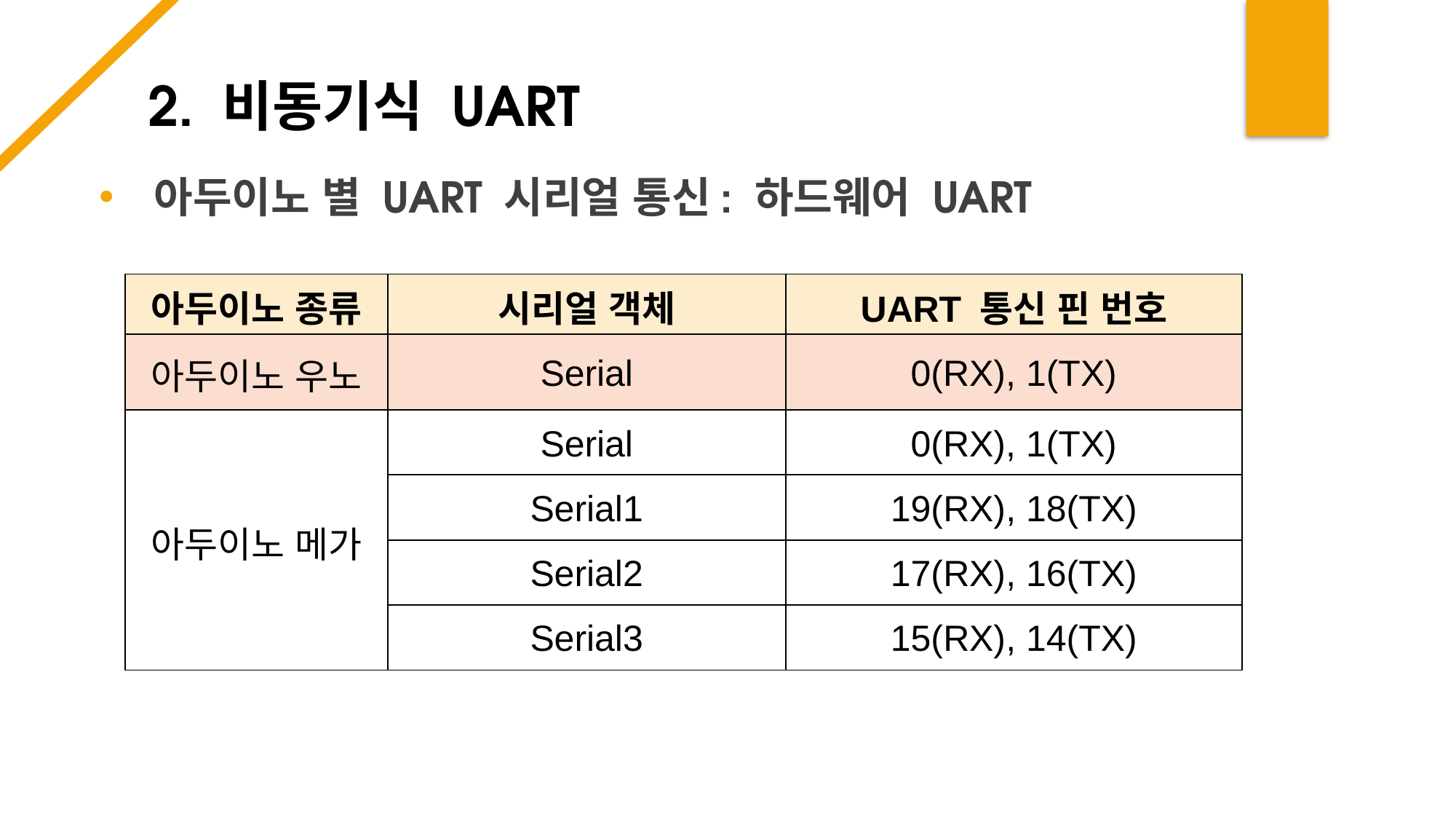

2. 비동기식 UART
아두이노 별 UART 시리얼 통신: 하드웨어 UART
| 아두이노 종류 | 시리얼 객체 | UART 통신 핀 번호 |
| --- | --- | --- |
| 아두이노 우노 | Serial | 0(RX), 1(TX) |
| 아두이노 메가 | Serial | 0(RX), 1(TX) |
|  | Serial1 | 19(RX), 18(TX) |
|  | Serial2 | 17(RX), 16(TX) |
|  | Serial3 | 15(RX), 14(TX) |